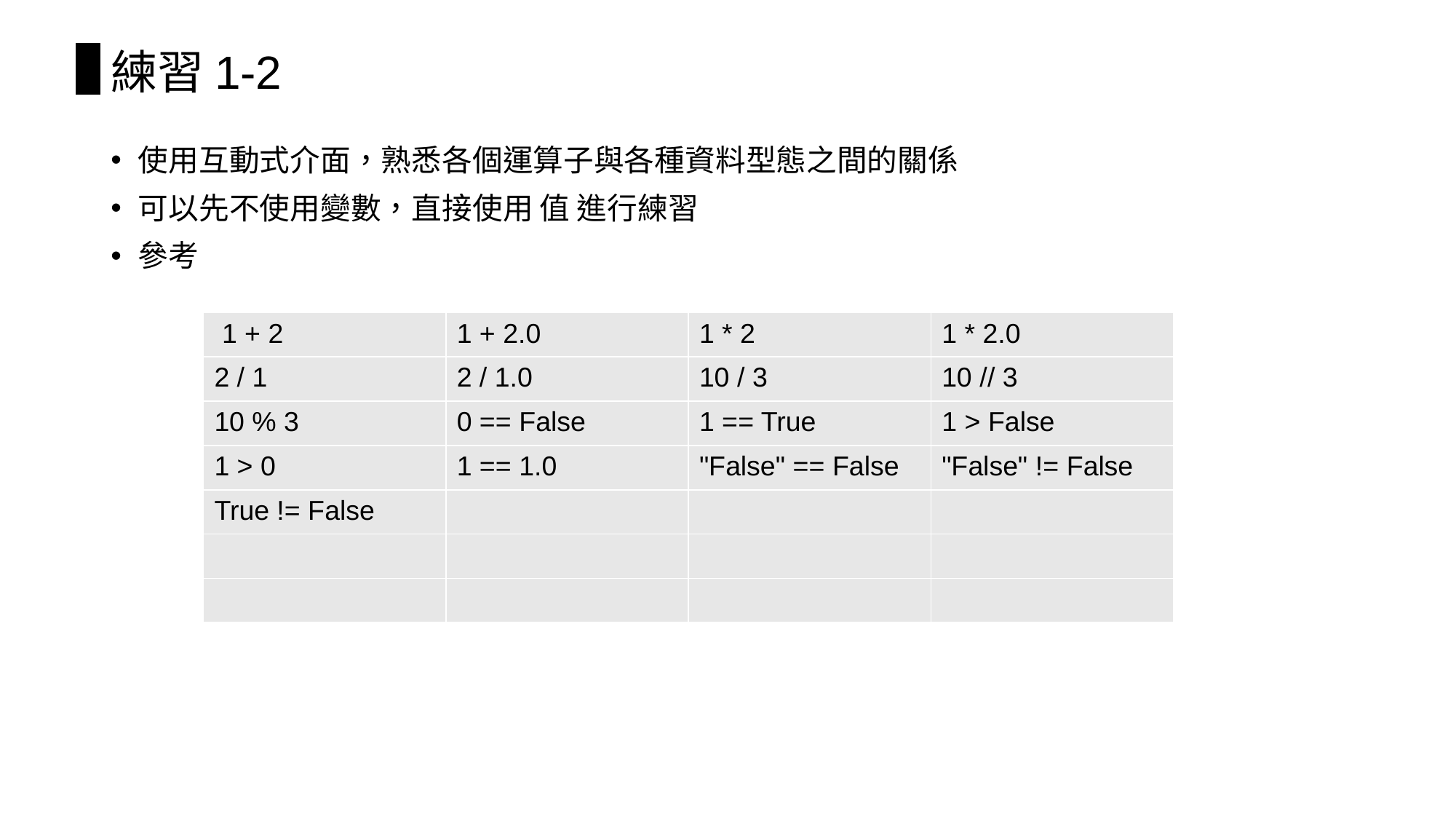

# 練習1-2
使用互動式介面，熟悉各個運算子與各種資料型態之間的關係
可以先不使用變數，直接使用 值 進行練習
參考

| 1 + 2 | 1 + 2.0 | 1 \* 2 | 1 \* 2.0 |
| --- | --- | --- | --- |
| 2 / 1 | 2 / 1.0 | 10 / 3 | 10 // 3 |
| 10 % 3 | 0 == False | 1 == True | 1 > False |
| 1 > 0 | 1 == 1.0 | "False" == False | "False" != False |
| True != False |  |  |  |
|  |  |  |  |
|  |  |  |  |